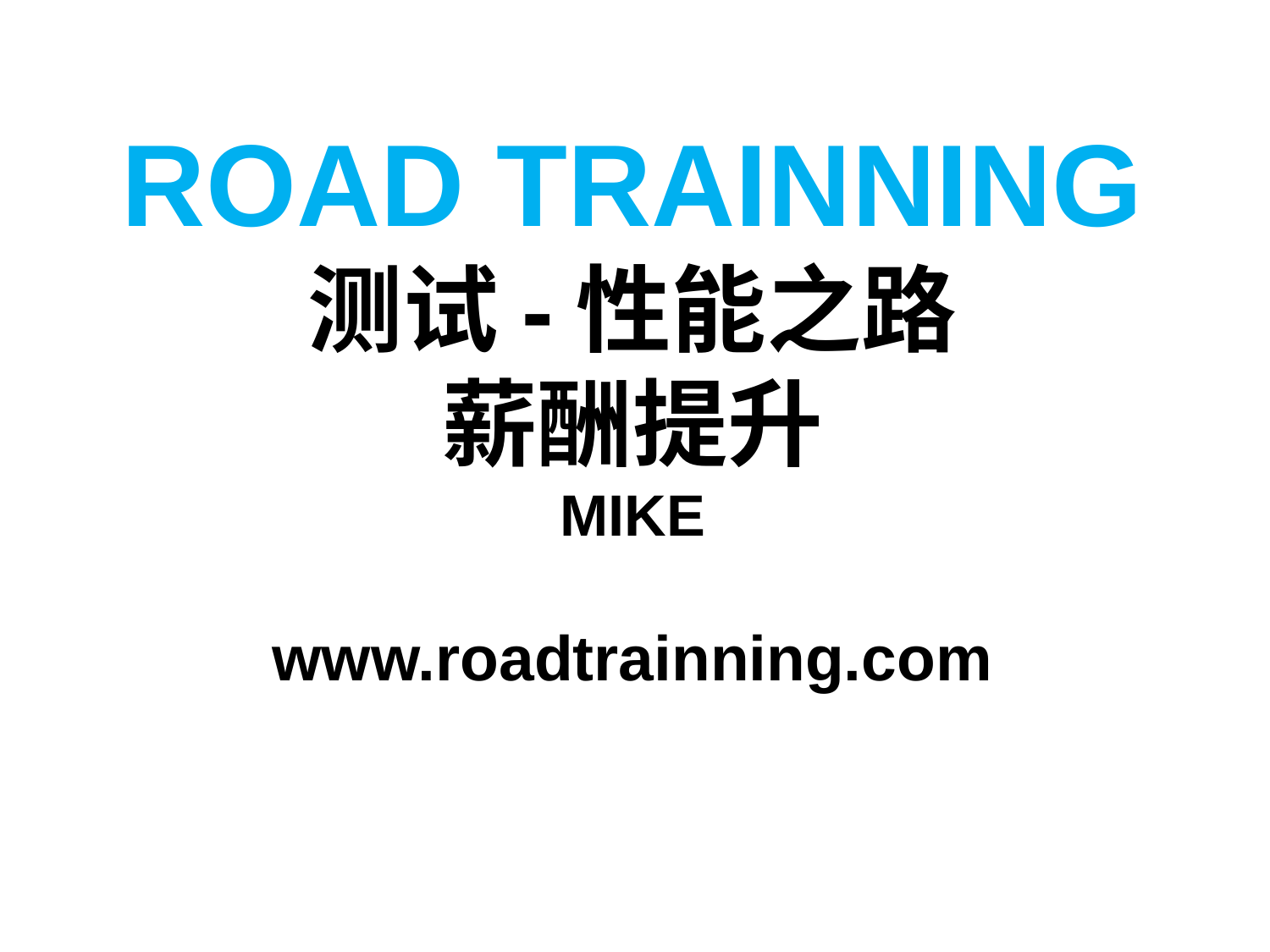

# ROAD TRAINNING 测试-性能之路 薪酬提升 MIKE www.roadtrainning.com